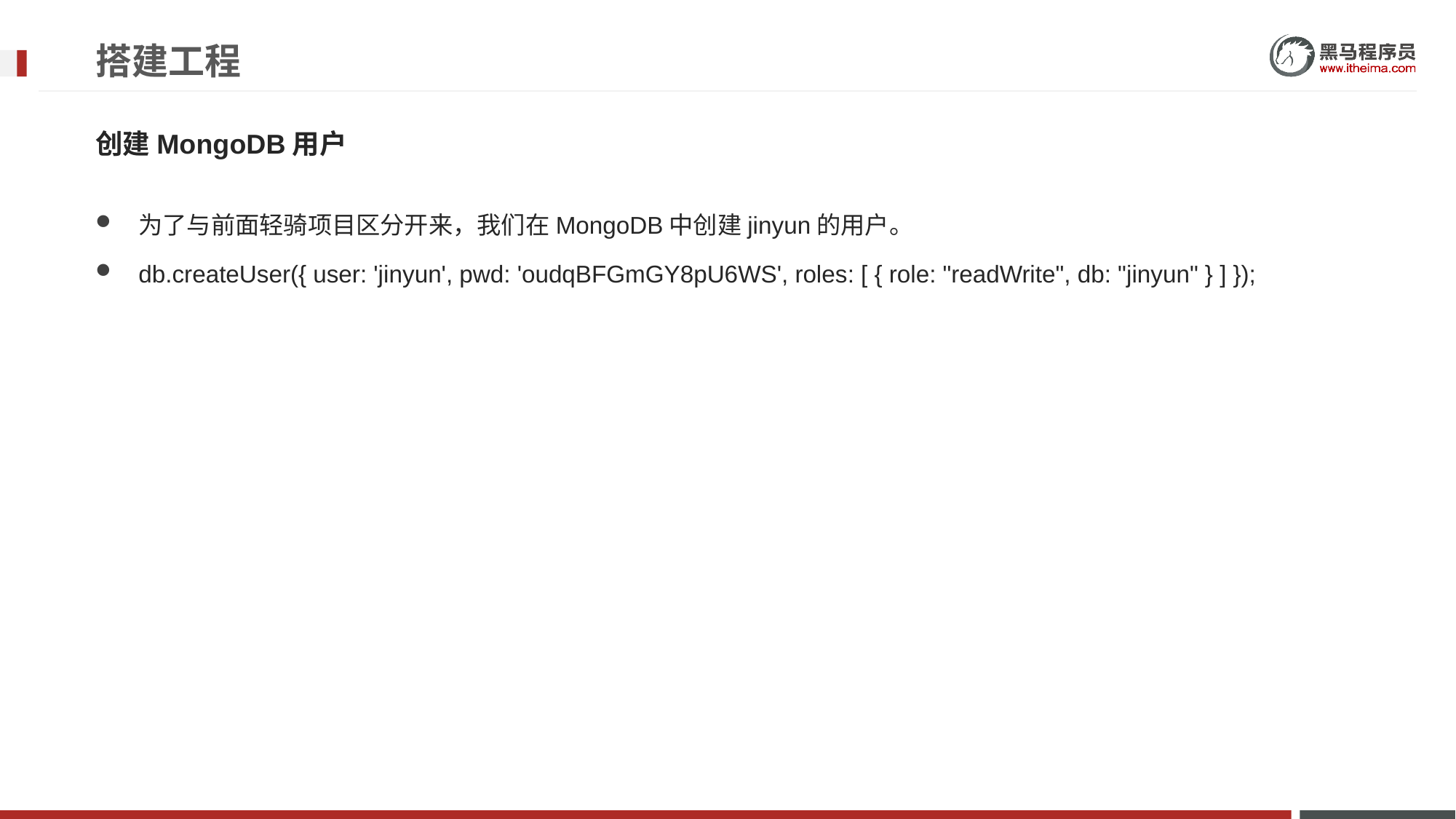

# 搭建工程
创建MongoDB用户
为了与前面轻骑项目区分开来，我们在MongoDB中创建jinyun的用户。
db.createUser({ user: 'jinyun', pwd: 'oudqBFGmGY8pU6WS', roles: [ { role: "readWrite", db: "jinyun" } ] });